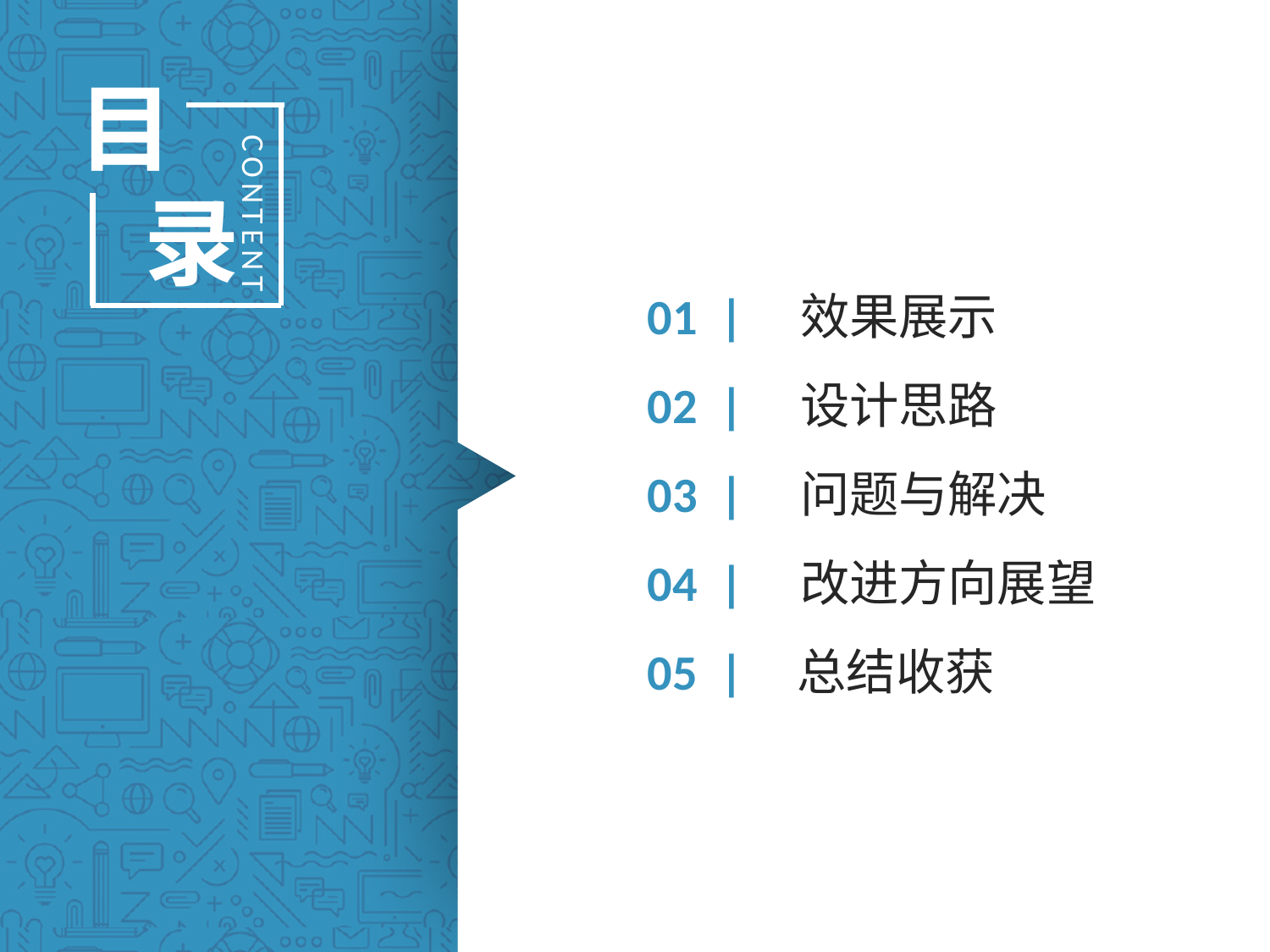

目
  录
CONTENT
01  |    效果展示
02  |    设计思路
03  |    问题与解决
04  |    改进方向展望
05  |	 总结收获